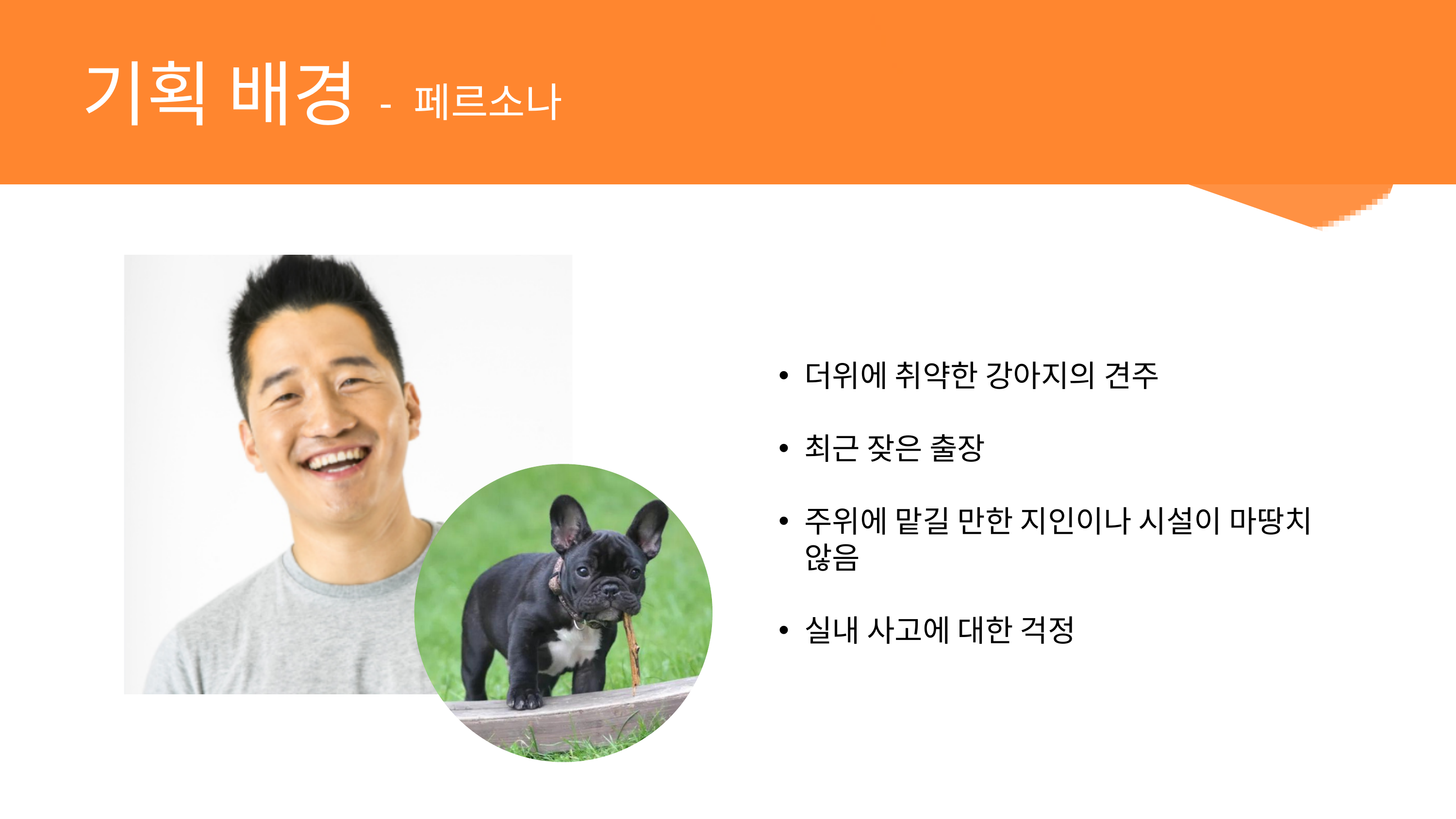

기획 배경
페르소나
 - 페르소나

더위에 취약한 강아지의 견주

최근 잦은 출장

주위에 맡길 만한 지인이나 시설이 마땅치 않음

실내 사고에 대한 걱정